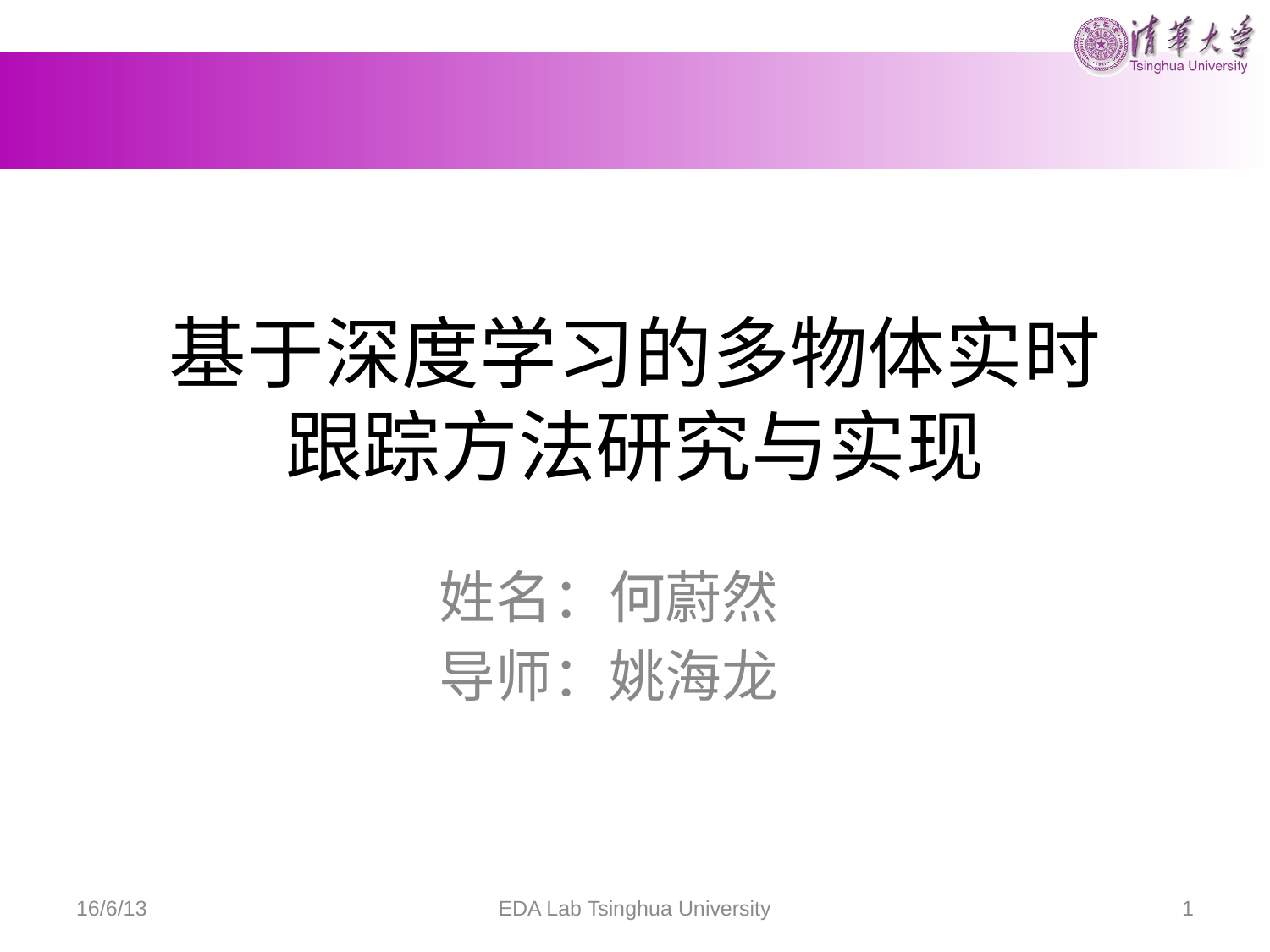

# 基于深度学习的多物体实时 跟踪方法研究与实现
姓名：何蔚然
导师：姚海龙
16/6/13
EDA Lab Tsinghua University
1